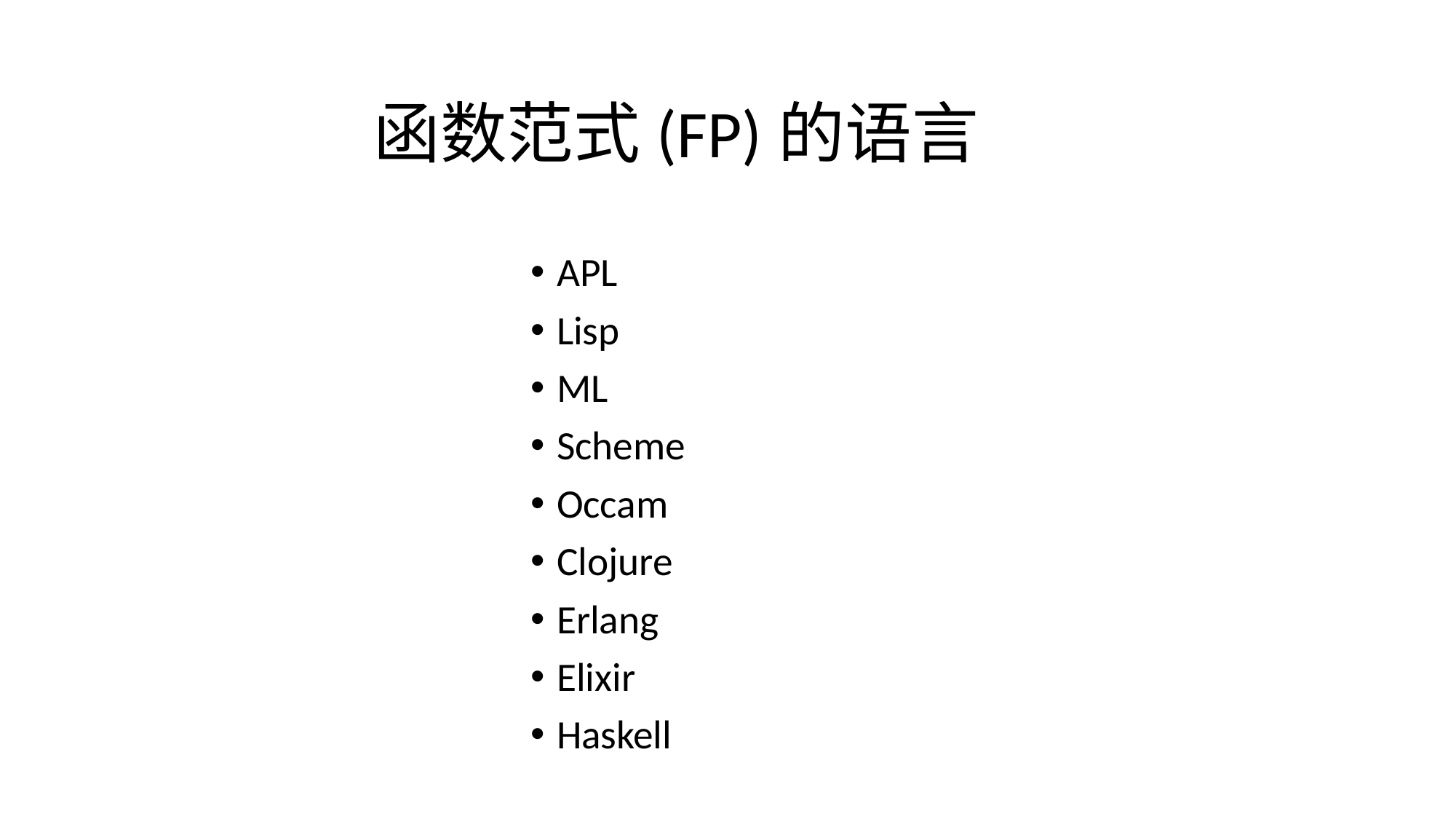

# 函数范式(FP)的语言
APL
Lisp
ML
Scheme
Occam
Clojure
Erlang
Elixir
Haskell